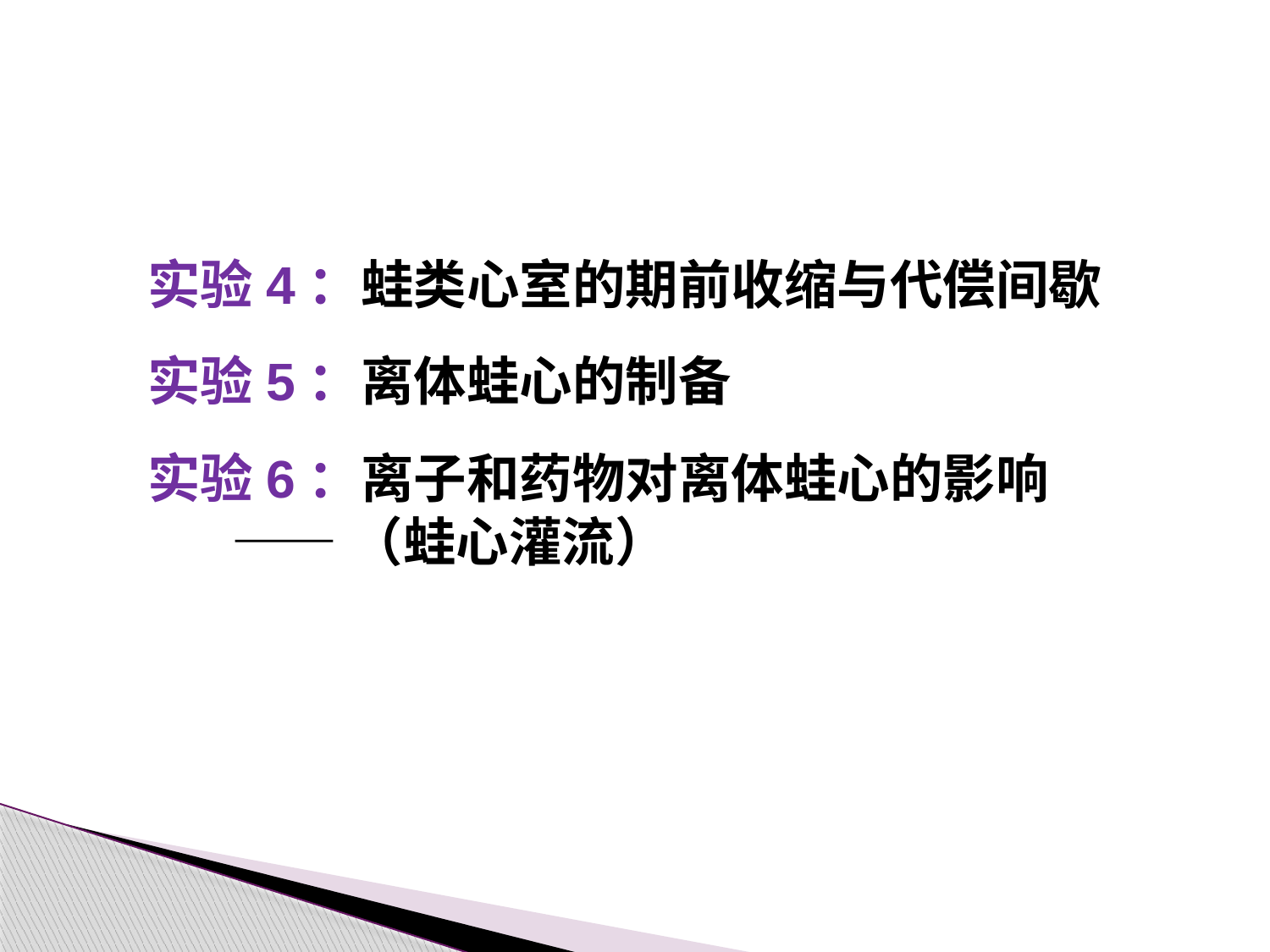

实验4：蛙类心室的期前收缩与代偿间歇

实验5：离体蛙心的制备

实验6：离子和药物对离体蛙心的影响
       ——（蛙心灌流）